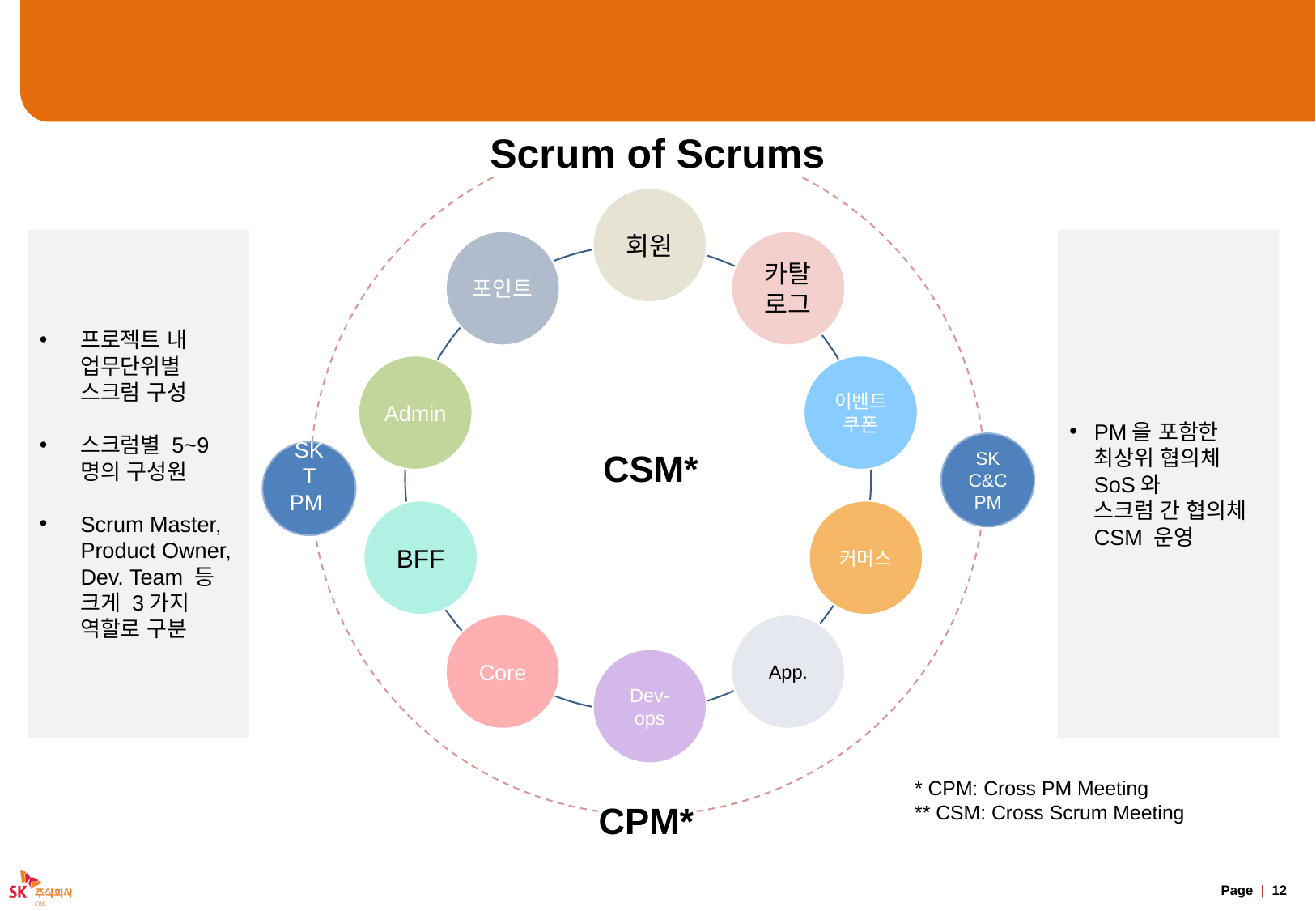

# Scrum Team 구성

Scrum of Scrums

회원
프로젝트 내
업무단위별
스크럼 구성

스크럼별 5~9명의 구성원

Scrum Master, Product Owner, Dev. Team 등 크게 3가지
역할로 구분
PM을 포함한
최상위 협의체 SoS와
스크럼 간 협의체 CSM 운영
포인트
카탈로그

Admin
이벤트
쿠폰
CSM*
SK C&C PM
SKT PM
BFF
커머스
Core
App.
Dev-ops
CPM*
* CPM: Cross PM Meeting
** CSM: Cross Scrum Meeting